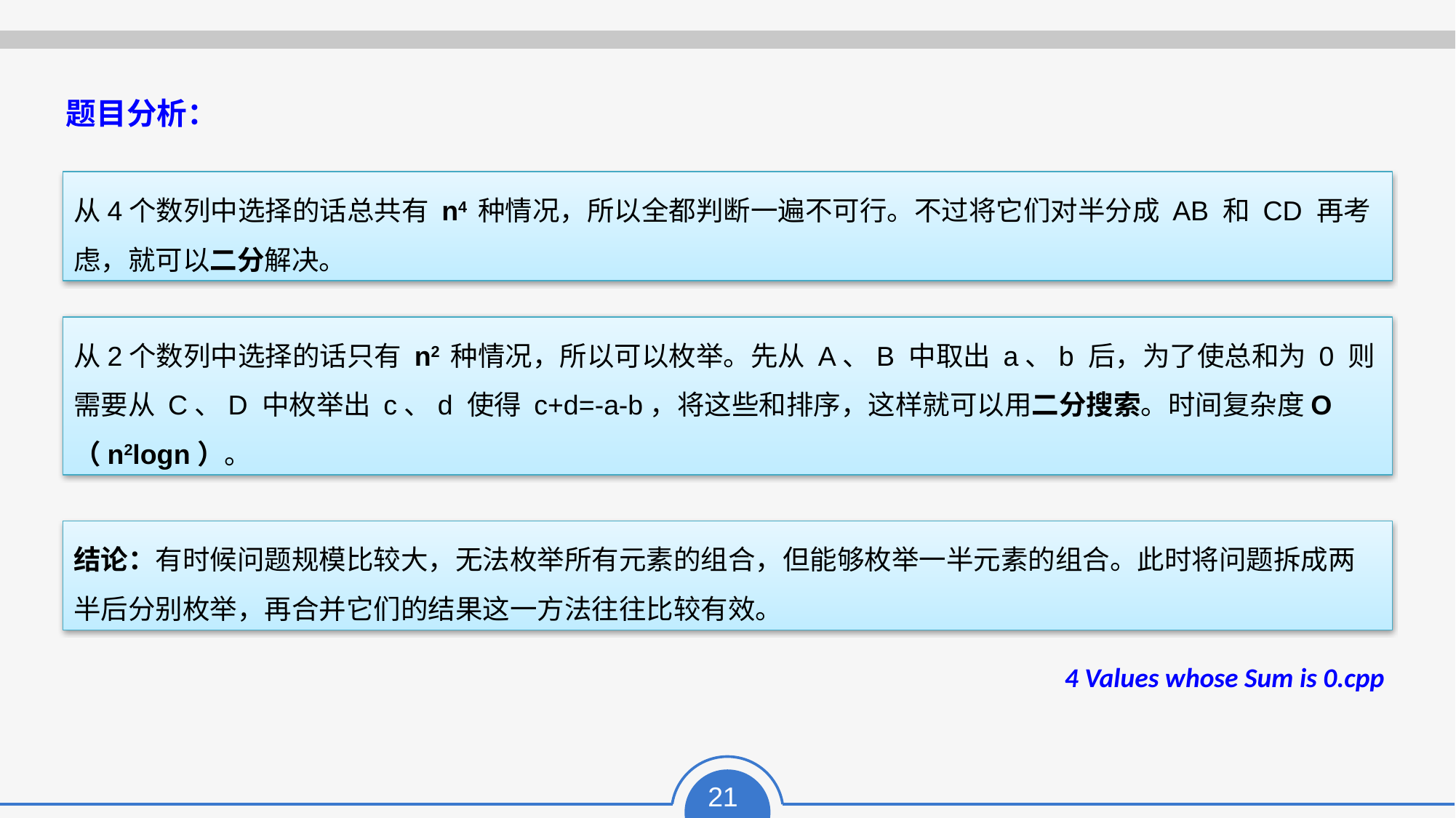

题目分析：
从4个数列中选择的话总共有 n4 种情况，所以全都判断一遍不可行。不过将它们对半分成 AB 和 CD 再考虑，就可以二分解决。
从2个数列中选择的话只有 n2 种情况，所以可以枚举。先从 A、B 中取出 a、b 后，为了使总和为 0 则需要从 C、D 中枚举出 c、d 使得 c+d=-a-b，将这些和排序，这样就可以用二分搜索。时间复杂度O（n2logn）。
结论：有时候问题规模比较大，无法枚举所有元素的组合，但能够枚举一半元素的组合。此时将问题拆成两半后分别枚举，再合并它们的结果这一方法往往比较有效。
4 Values whose Sum is 0.cpp